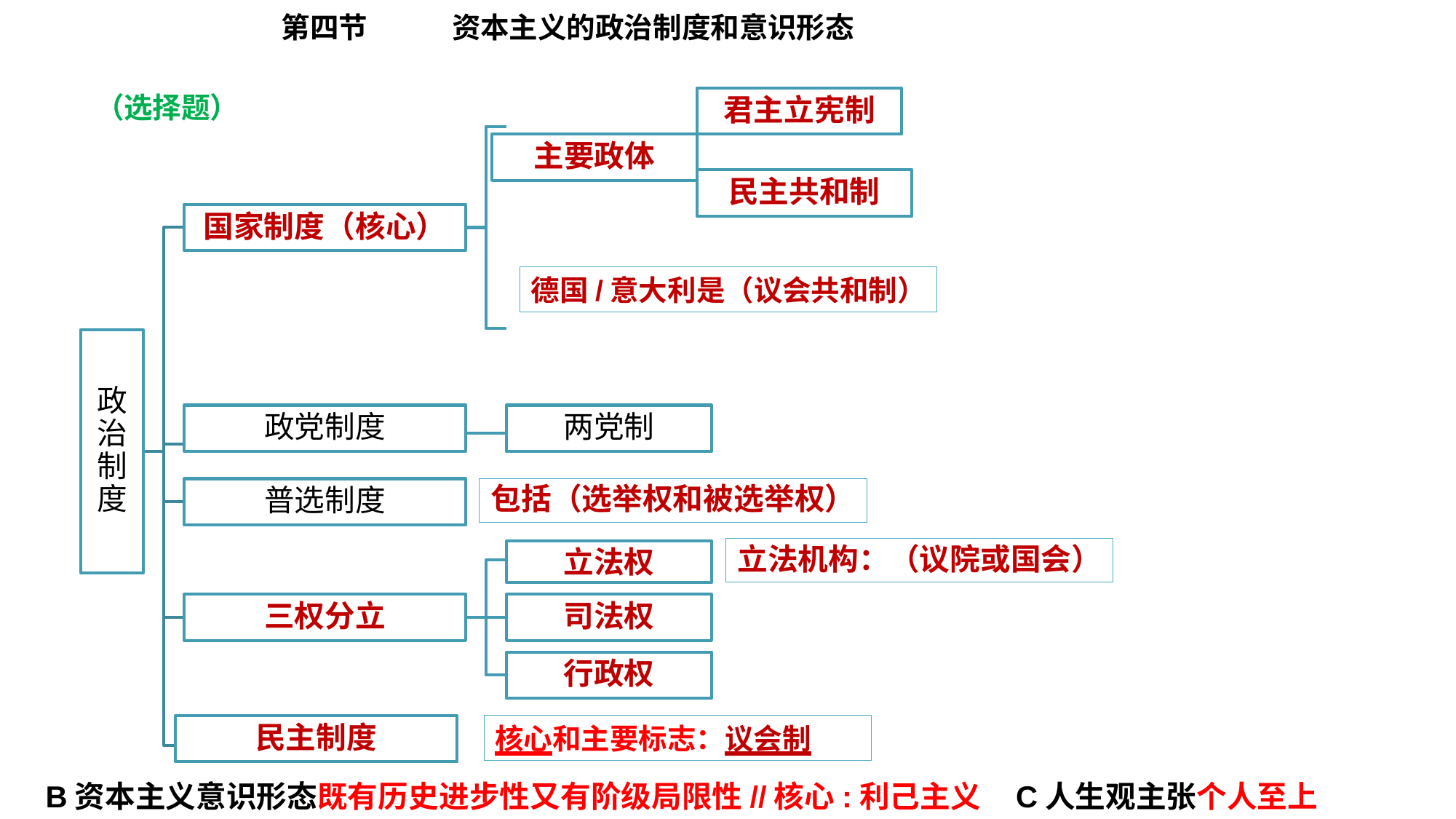

第四节	资本主义的政治制度和意识形态
（选择题）
君主立宪制

主要政体
民主共和制
国家制度（核心）

两党制
政党制度

政治制度

普选制度

立法权

三权分立
司法权

行政权
民主制度
德国/意大利是（议会共和制）
包括（选举权和被选举权）
立法机构：（议院或国会）
核心和主要标志：议会制
B资本主义意识形态既有历史进步性又有阶级局限性//核心:利己主义    C人生观主张个人至上

249